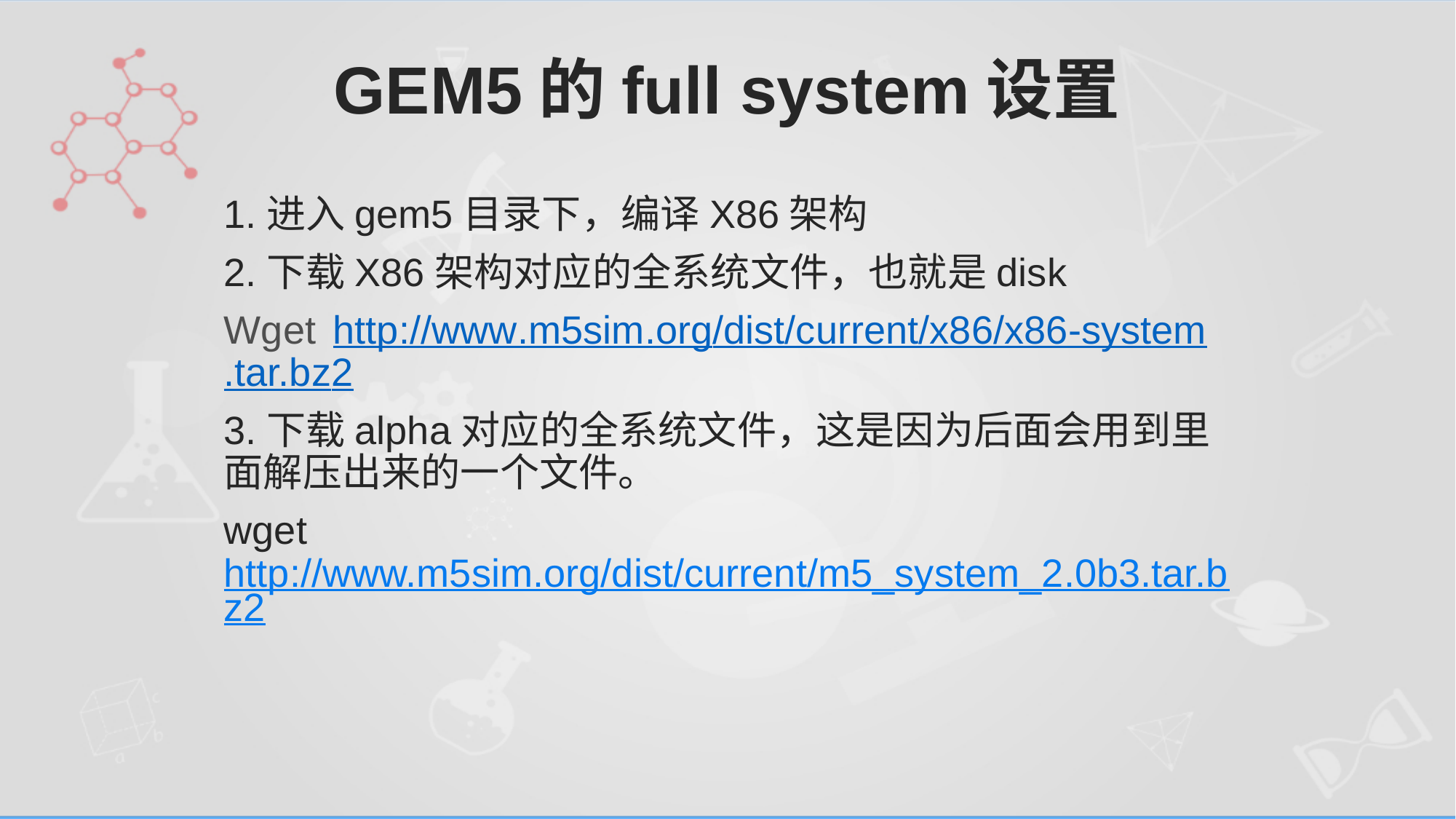

# GEM5的full system设置
1.进入gem5目录下，编译X86架构
2.下载X86架构对应的全系统文件，也就是disk
Wget	http://www.m5sim.org/dist/current/x86/x86-system.tar.bz2
3.下载alpha对应的全系统文件，这是因为后面会用到里面解压出来的一个文件。
wget http://www.m5sim.org/dist/current/m5_system_2.0b3.tar.bz2